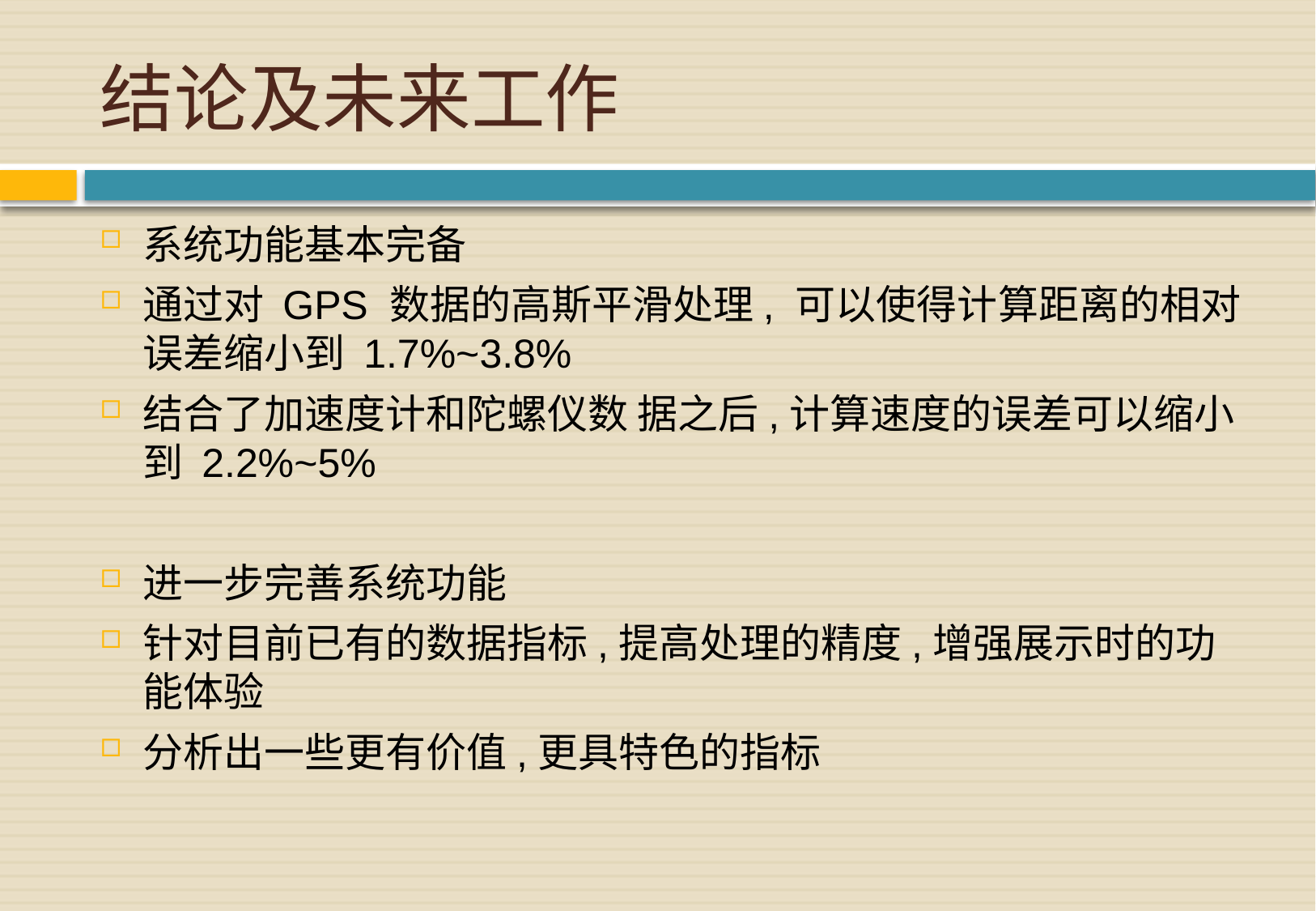

# 结论及未来工作
系统功能基本完备
通过对 GPS 数据的高斯平滑处理, 可以使得计算距离的相对误差缩小到 1.7%~3.8%
结合了加速度计和陀螺仪数 据之后,计算速度的误差可以缩小到 2.2%~5%

进一步完善系统功能
针对目前已有的数据指标,提高处理的精度,增强展示时的功能体验
分析出一些更有价值,更具特色的指标